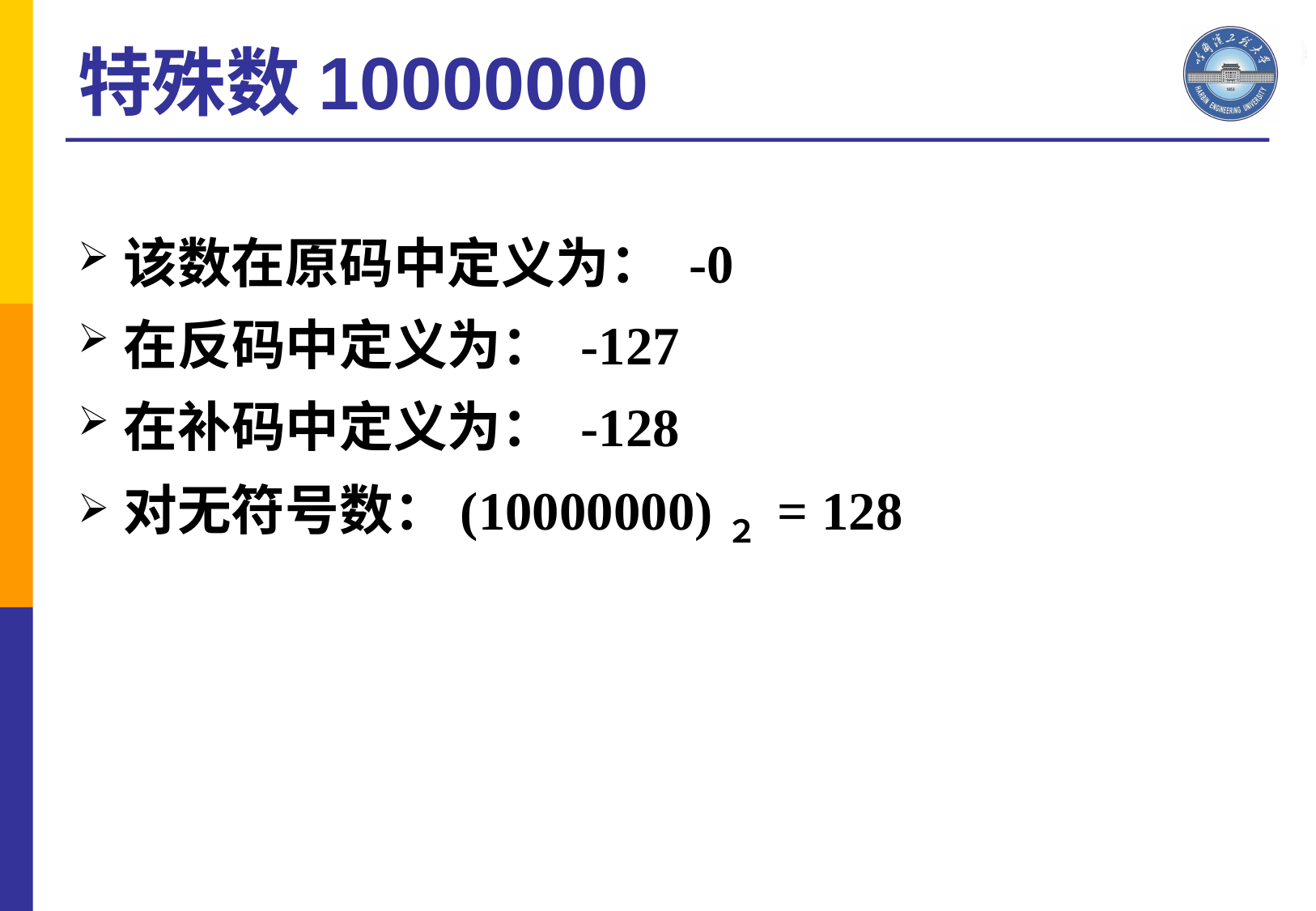

特殊数10000000
该数在原码中定义为： -0
在反码中定义为： -127
在补码中定义为： -128
对无符号数：(10000000)２ = 128